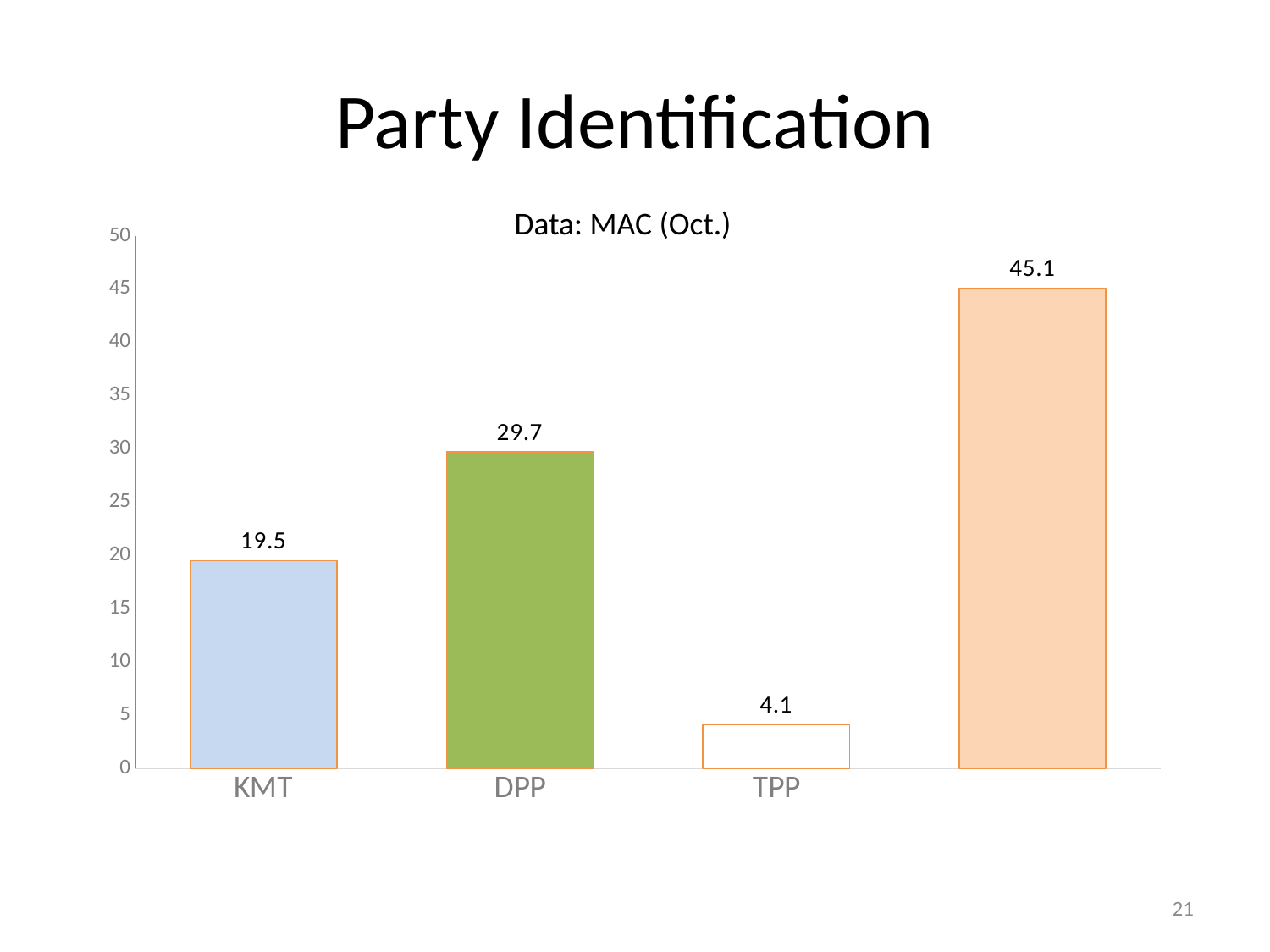

# Party Identification
Data: MAC (Oct.)

### Chart

| Category | 數列 1 |
|---|---|
| KMT | 19.5 |
| DPP | 29.7 |
| TPP | 4.1 |
21